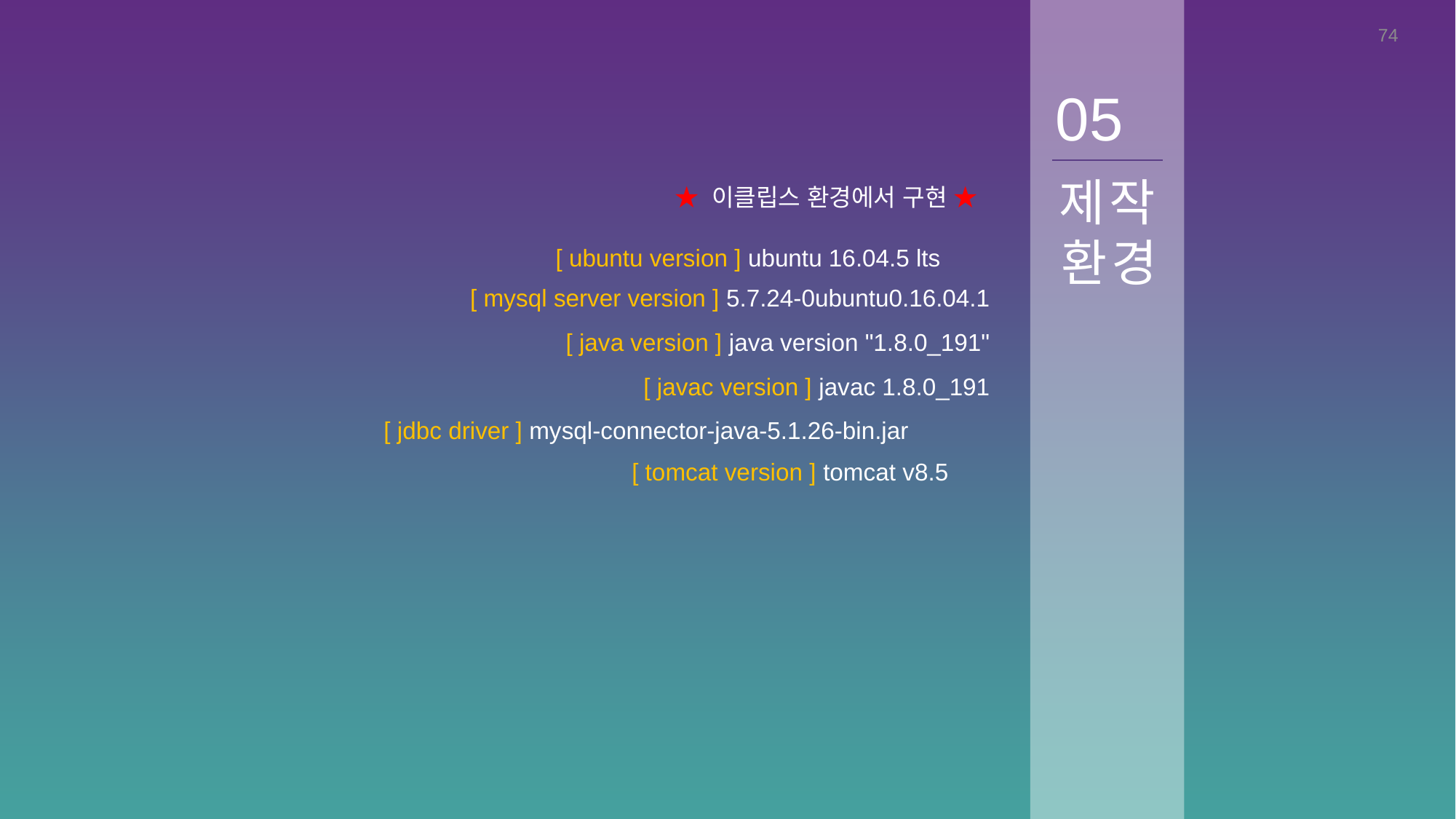

74
05
제작환경
★ 이클립스 환경에서 구현 ★
[ ubuntu version ] ubuntu 16.04.5 lts
[ mysql server version ] 5.7.24-0ubuntu0.16.04.1
[ java version ] java version "1.8.0_191"
 [ javac version ] javac 1.8.0_191
[ jdbc driver ] mysql-connector-java-5.1.26-bin.jar
[ tomcat version ] tomcat v8.5